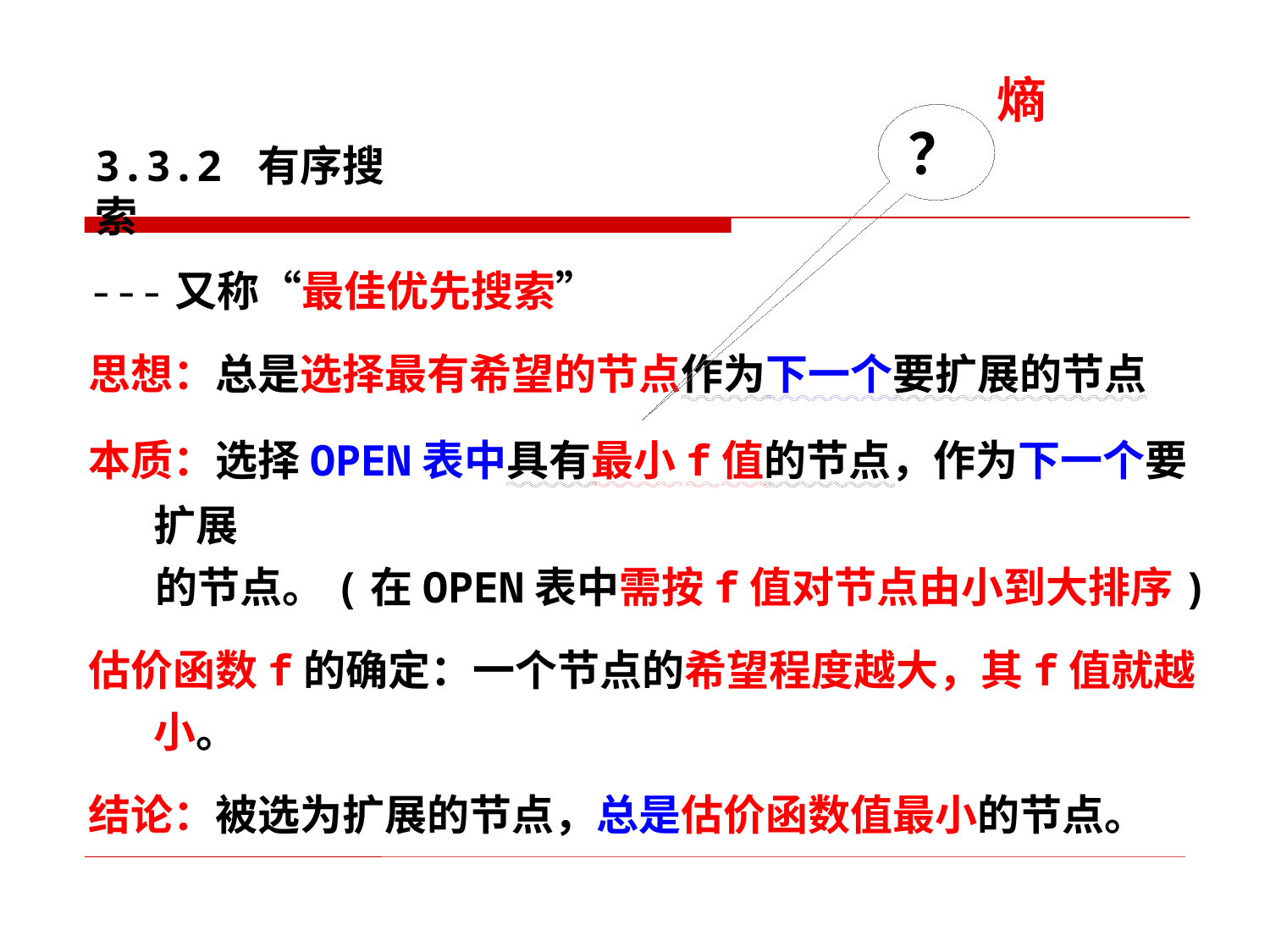

熵
？
3.3.2 有序搜索
---又称“最佳优先搜索”
思想：总是选择最有希望的节点作为下一个要扩展的节点
本质：选择OPEN表中具有最小f值的节点，作为下一个要扩展
      的节点。(在OPEN表中需按f值对节点由小到大排序)
估价函数f的确定：一个节点的希望程度越大，其f值就越小。
结论：被选为扩展的节点，总是估价函数值最小的节点。